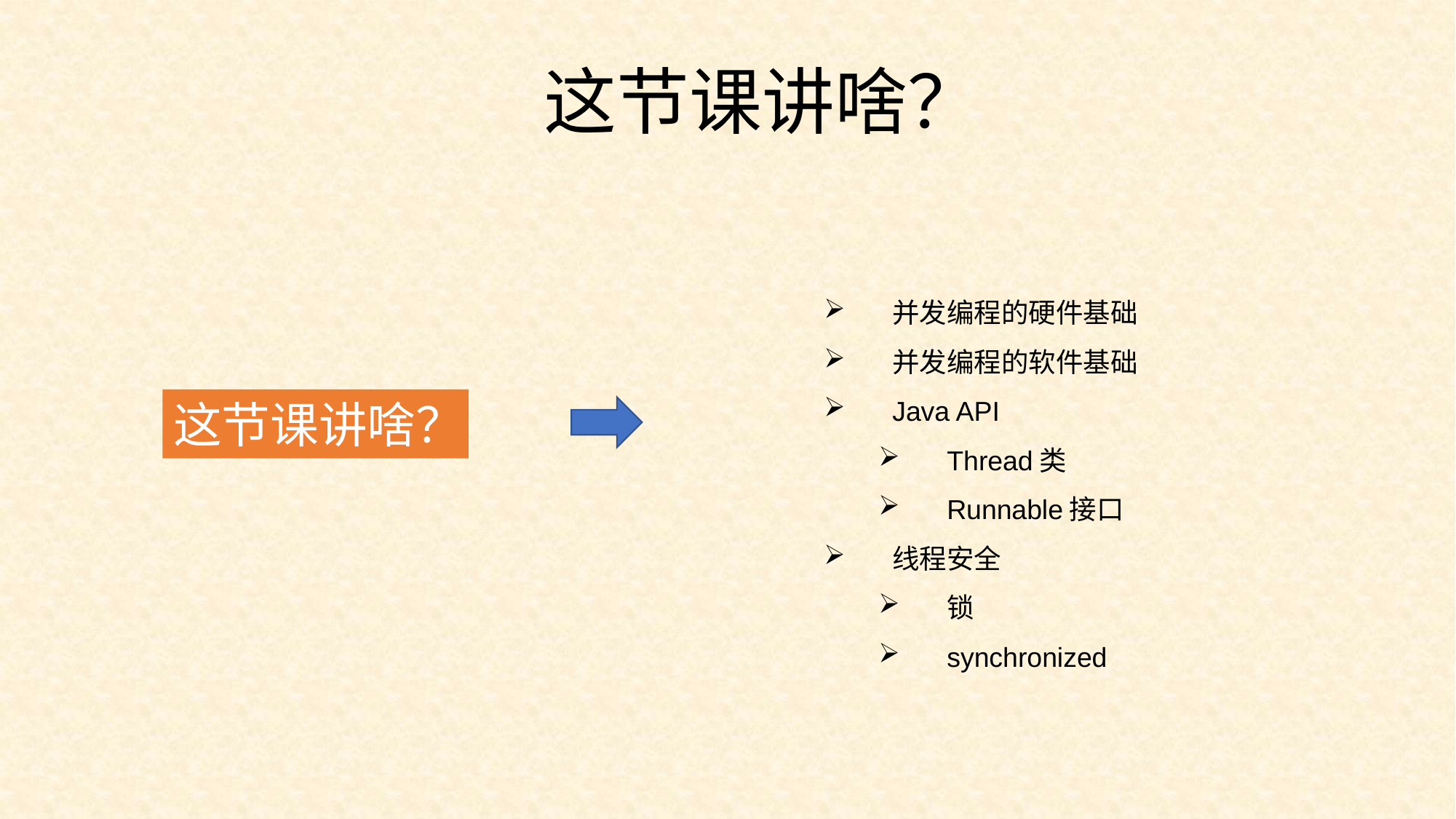

这节课讲啥？

并发编程的硬件基础
并发编程的软件基础
Java API
Thread类
Runnable接口
线程安全
锁
synchronized
这节课讲啥？